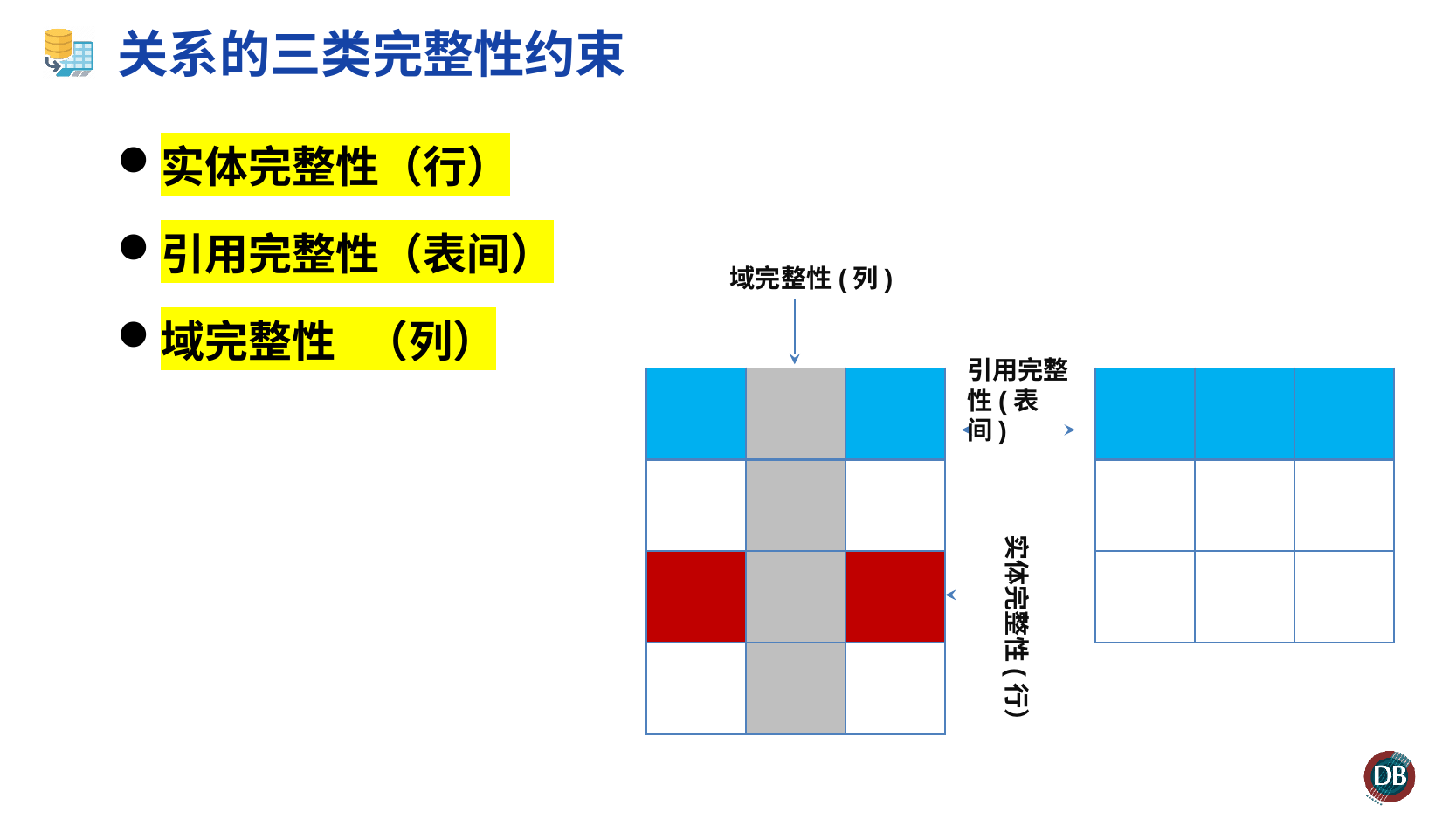

# 关系的三类完整性约束
实体完整性（行）
引用完整性（表间）
域完整性   （列）

域完整性(列)
引用完整性(表间)
|  |  |  |
| --- | --- | --- |
|  |  |  |
|  |  |  |
|  |  |  |
|  |
| --- |
|  |
|  |
|  |
|  |  |  |
| --- | --- | --- |
|  |  |  |
|  |  |  |
实体完整性(行）